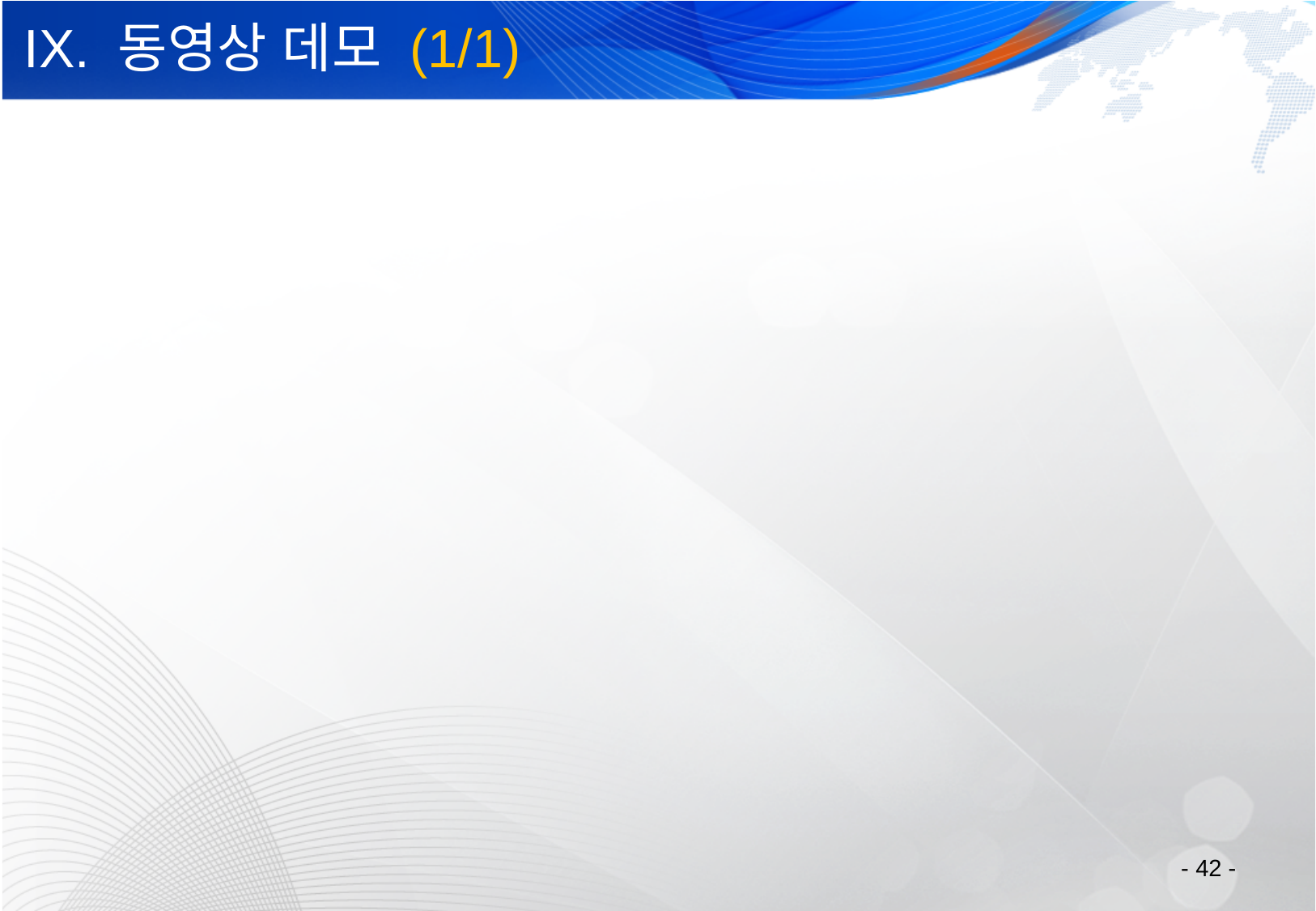

# IX. 동영상 데모 (1/1)

- 42 -